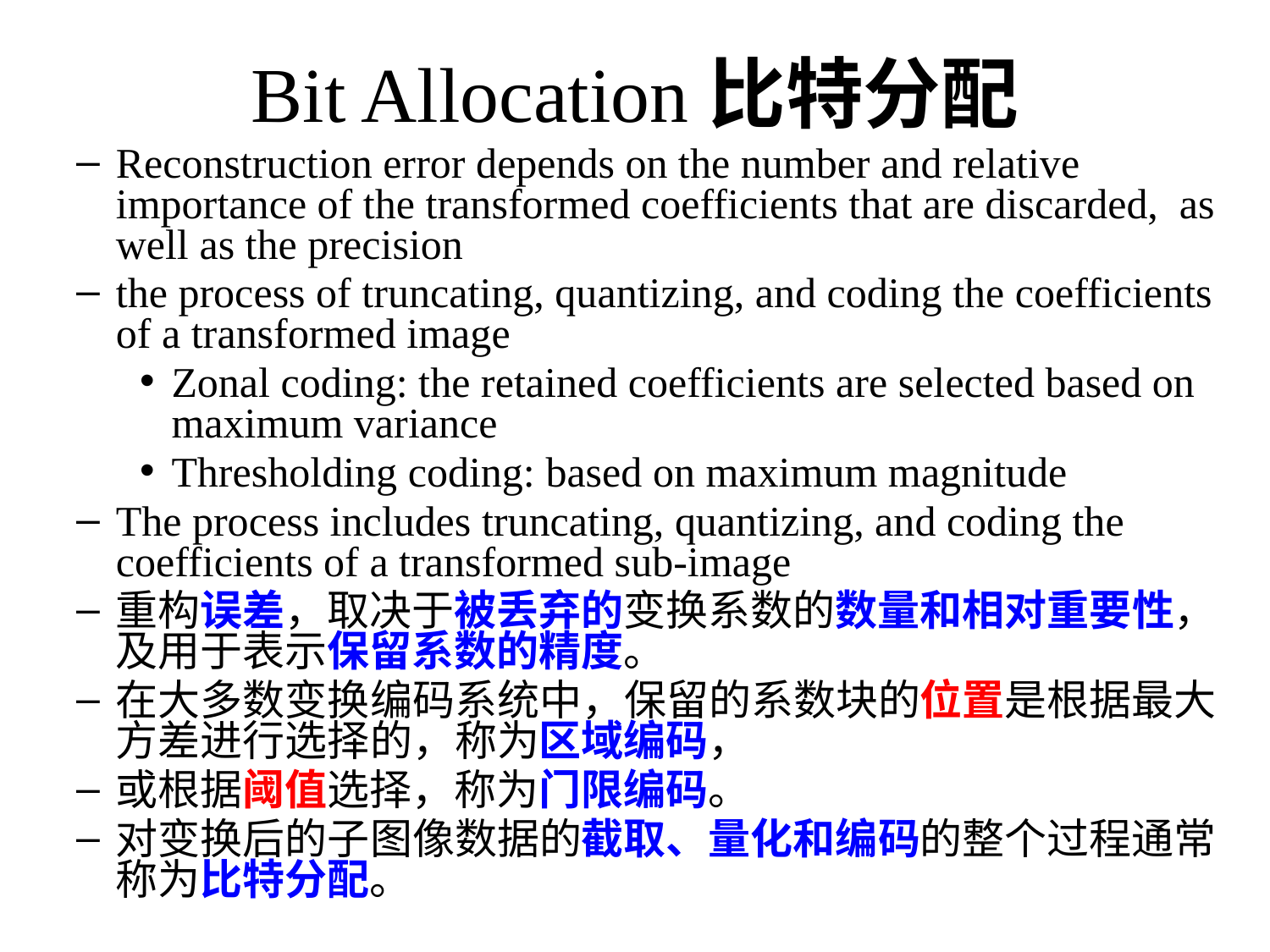

Bit Allocation比特分配
Reconstruction error depends on the number and relative importance of the transformed coefficients that are discarded,  as well as the precision
the process of truncating, quantizing, and coding the coefficients of a transformed image
Zonal coding: the retained coefficients are selected based on maximum variance
Thresholding coding: based on maximum magnitude
The process includes truncating, quantizing, and coding the coefficients of a transformed sub-image
重构误差，取决于被丢弃的变换系数的数量和相对重要性，及用于表示保留系数的精度。
在大多数变换编码系统中，保留的系数块的位置是根据最大方差进行选择的，称为区域编码，
或根据阈值选择，称为门限编码。
对变换后的子图像数据的截取、量化和编码的整个过程通常称为比特分配。